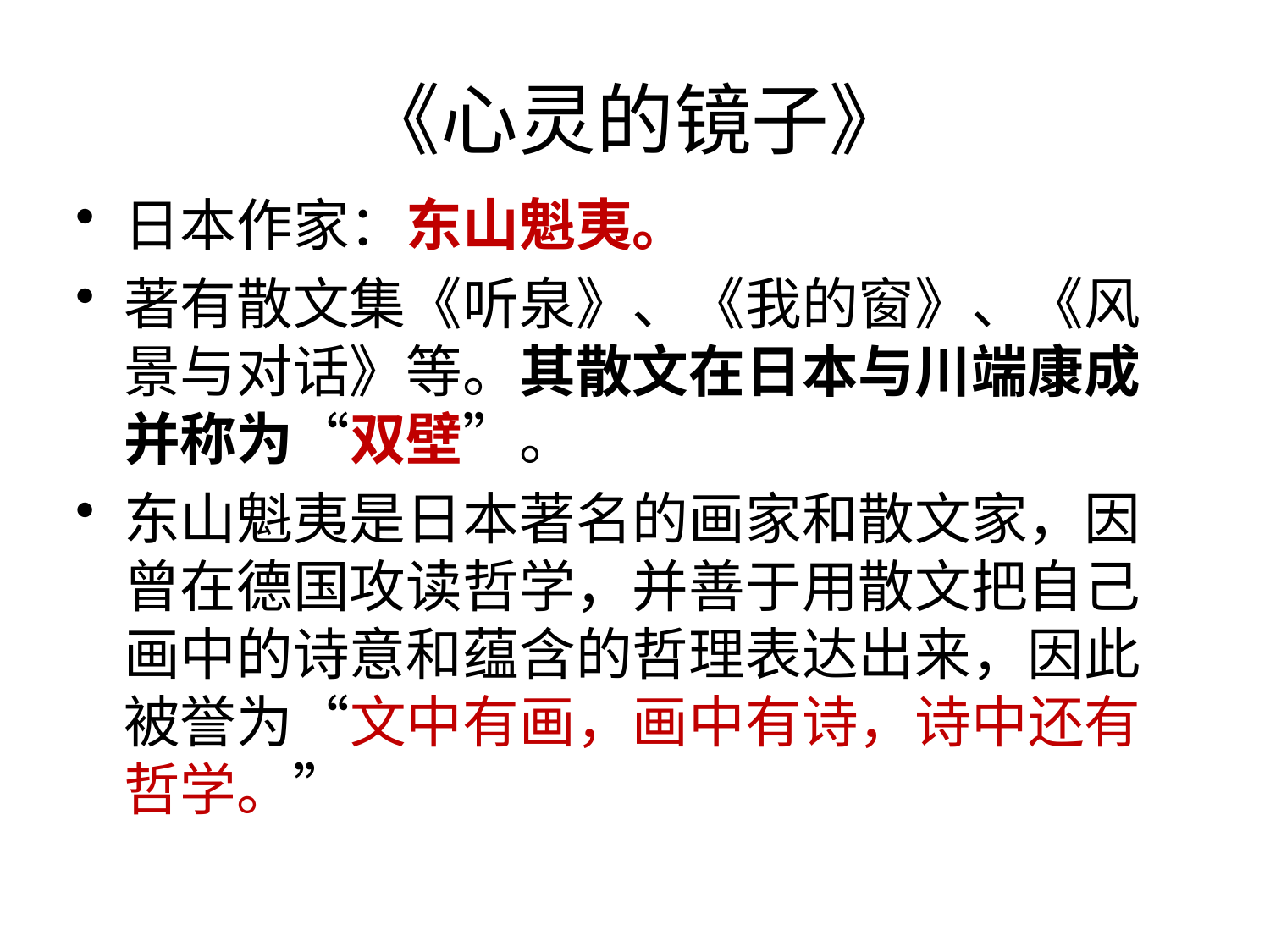

# 《心灵的镜子》
日本作家：东山魁夷。
著有散文集《听泉》、《我的窗》、《风景与对话》等。其散文在日本与川端康成并称为“双壁”。
东山魁夷是日本著名的画家和散文家，因曾在德国攻读哲学，并善于用散文把自己画中的诗意和蕴含的哲理表达出来，因此被誉为“文中有画，画中有诗，诗中还有哲学。”